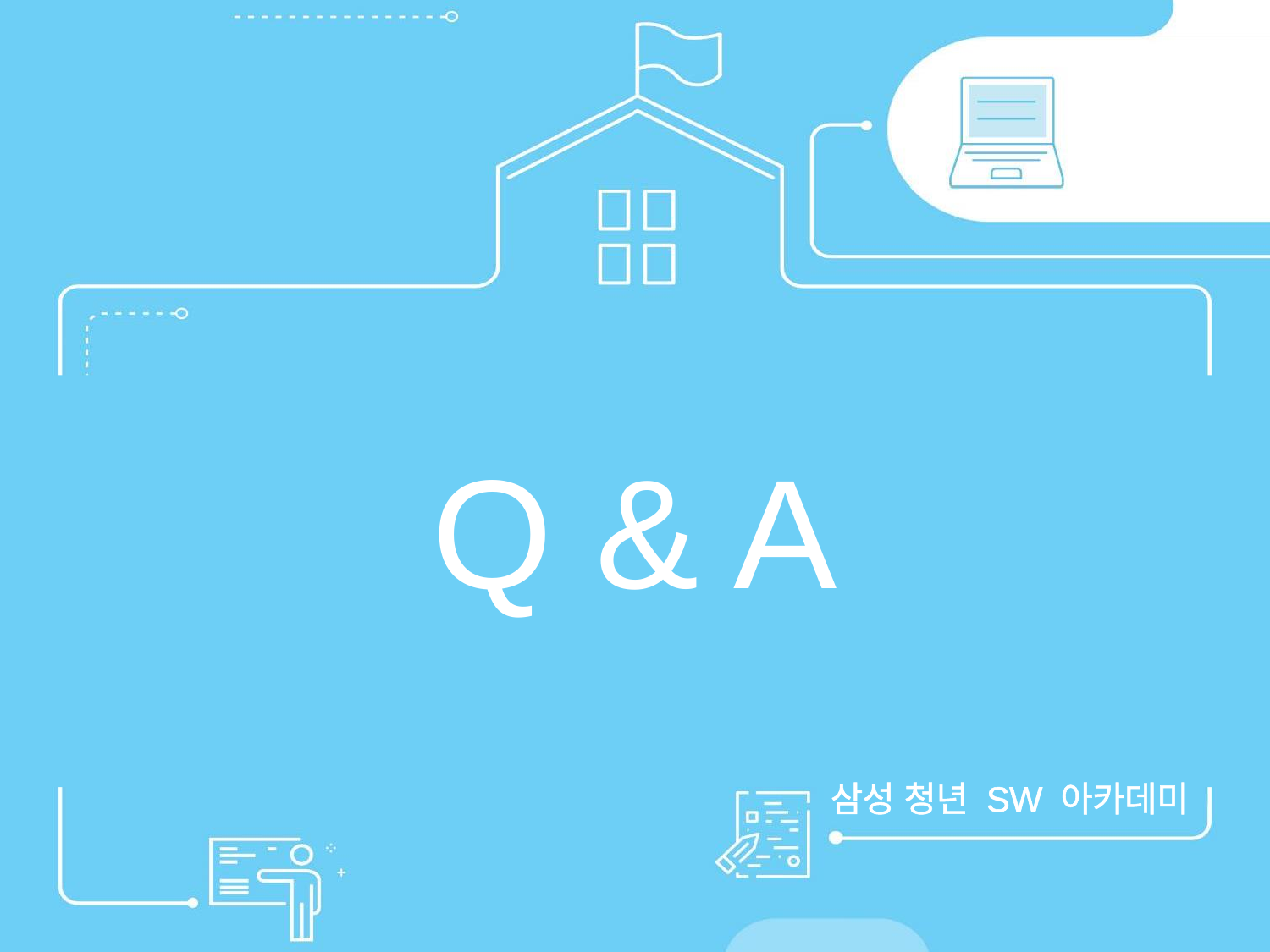

Q & A
삼성 청년 SW 아카데미